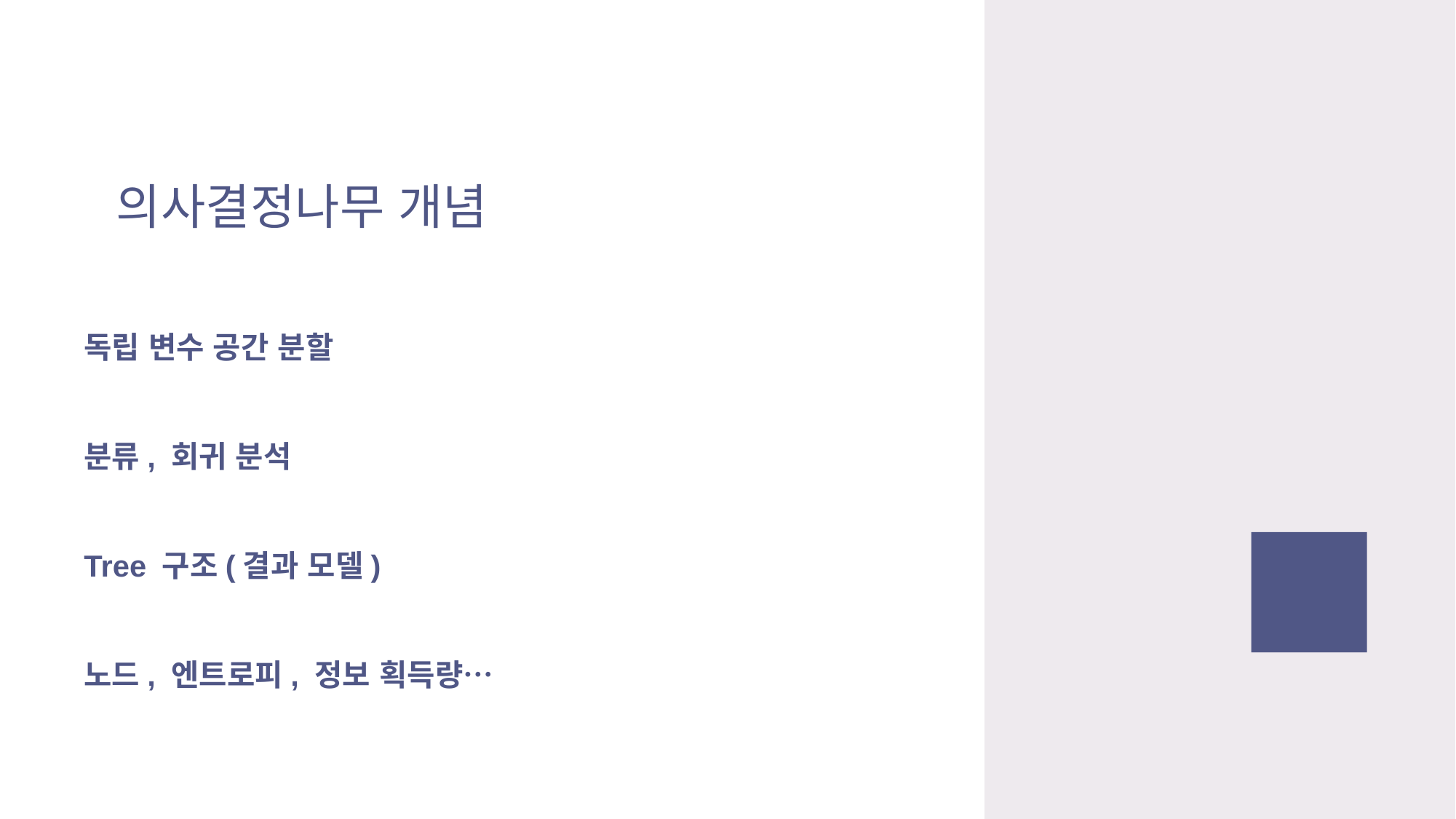

의사결정나무 개념
독립 변수 공간 분할

분류, 회귀 분석

Tree 구조(결과 모델)

노드, 엔트로피, 정보 획득량…